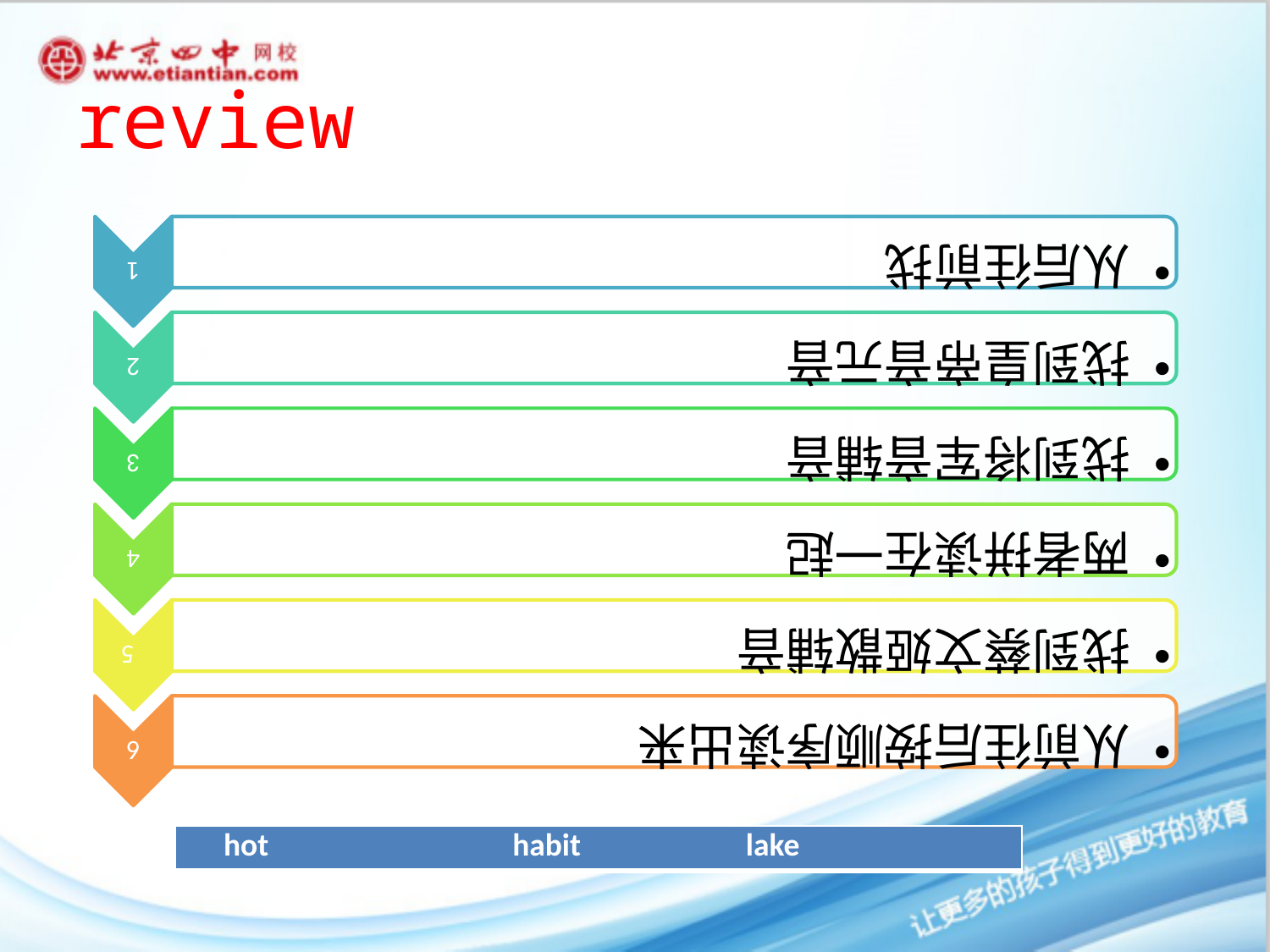

# review
1
从后往前找
2
找到皇帝音元音
3
找到将军音辅音
4
两者拼读在一起
  5
找到蔡文姬散辅音
6
从前往后按顺序读出来
| hot habit lake |
| --- |